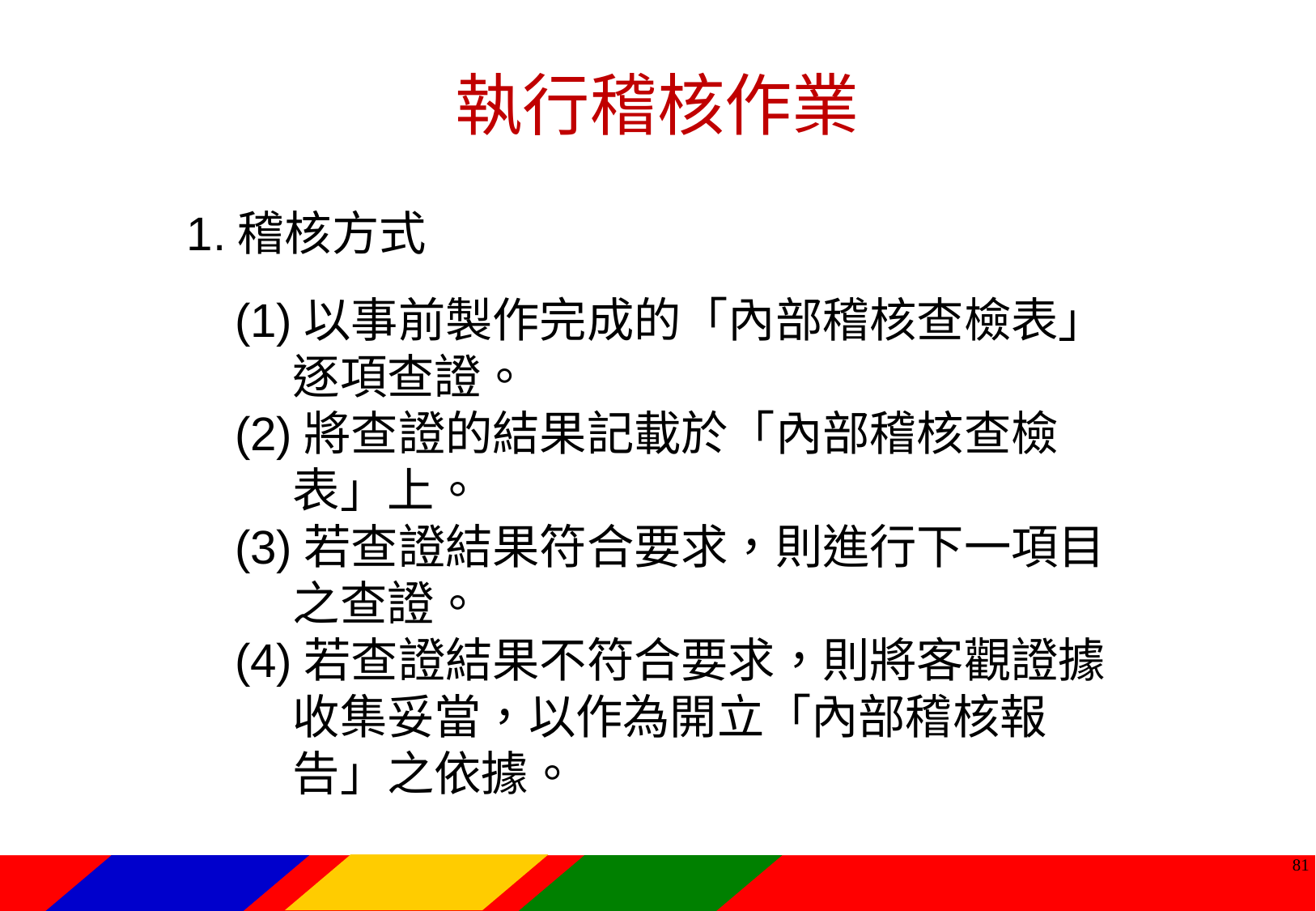

執行稽核作業
1.稽核方式
(1)以事前製作完成的「內部稽核查檢表」逐項查證。
(2)將查證的結果記載於「內部稽核查檢表」上。
(3)若查證結果符合要求，則進行下一項目之查證。
(4)若查證結果不符合要求，則將客觀證據收集妥當，以作為開立「內部稽核報告」之依據。
81